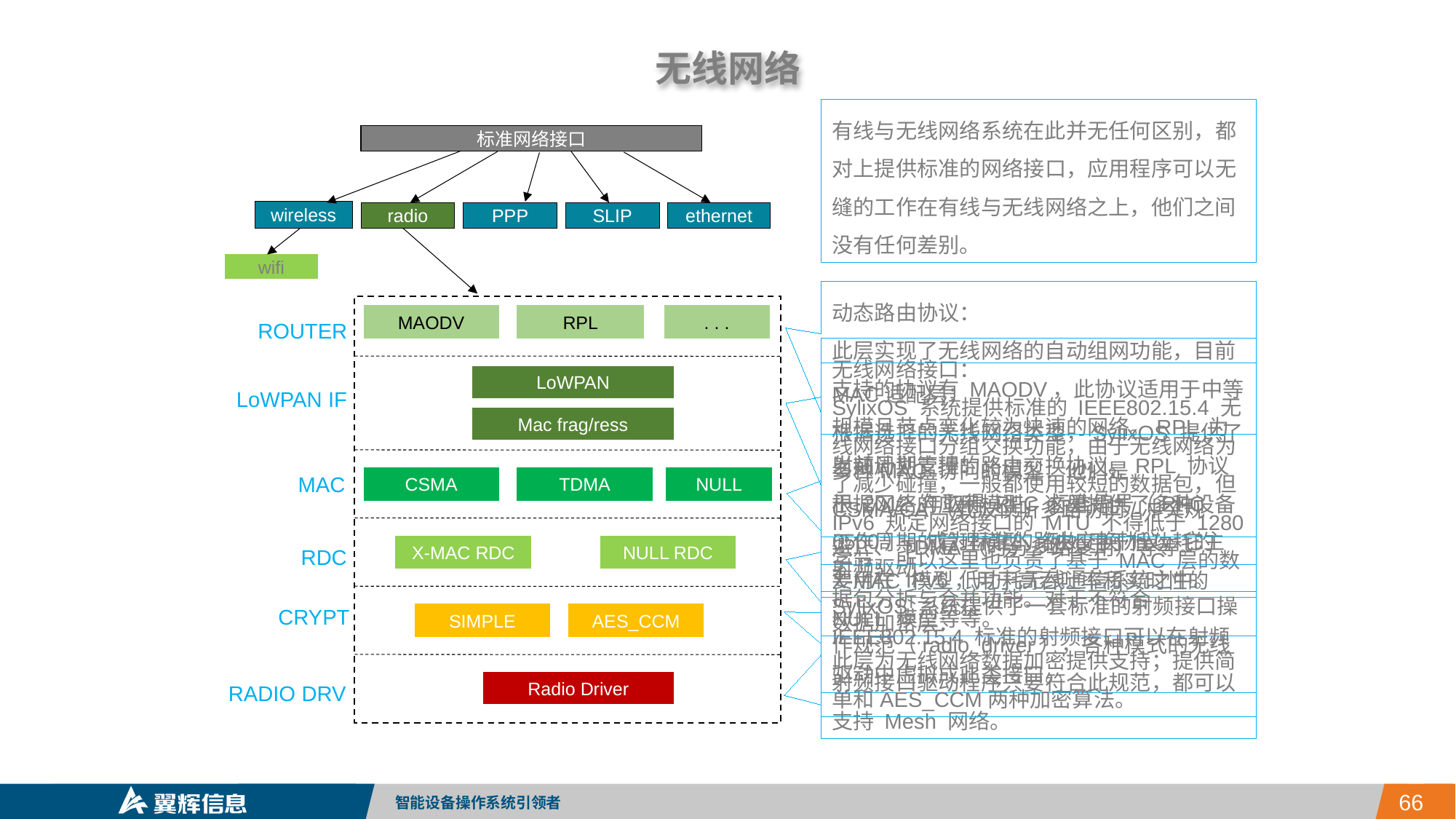

无线网络
有线与无线网络系统在此并无任何区别，都对上提供标准的网络接口，应用程序可以无缝的工作在有线与无线网络之上，他们之间没有任何差别。
标准网络接口
wireless
radio
PPP
SLIP
ethernet

MAODV
RPL
. . .
    ROUTER
LoWPAN
LoWPAN IF
Mac frag/ress
CSMA
TDMA
NULL
MAC
X-MAC RDC
NULL RDC
RDC
CRYPT
SIMPLE
AES_CCM
Radio Driver
RADIO DRV
wifi
动态路由协议：
此层实现了无线网络的自动组网功能，目前支持的协议有 MAODV，此协议适用于中等规模且节点变化较为快速的网络。RPL 为当前计划支持的路由交换协议。RPL 协议于 2012 年取得 RFC 标准编号（RFC 6550），成为标准的路由交换协议，它主要用在 IPv6 低功耗无线通信系统之中。
无线网络接口：
SylixOS 系统提供标准的 IEEE802.15.4 无线网络接口分组交换功能，由于无线网络为了减少碰撞，一般都使用较短的数据包，但 IPv6 规定网络接口的 MTU 不得低于 1280 字节，所以这里也负责了基于 MAC 层的数据包分拆与合并功能。对于不符合IEEE802.15.4 标准的射频接口可以在射频驱动中虚拟成此类接口。
MAC适配层：
根据选择的无线网络类型，SylixOS 提供了多种MAC 访问的模型：他们是 CSMA/CA（载波侦听多路访问/冲突规避）、TDMA（时分多路复用）等等。
射频周期管理：
根据网络的应用模型，这里提供了多种设备工作周期的管理模型，例如用于低功耗的 X-MAC 模型，用于高吞吐率和实时性的 NULL 模型等等。
射频驱动：
SylixOS 系统提供了一套标准的射频接口操作规范（radio_driver），各种模式的无线射频接口驱动程序只要符合此规范，都可以支持 Mesh 网络。
数据加密层：
此层为无线网络数据加密提供支持；提供简单和AES_CCM两种加密算法。